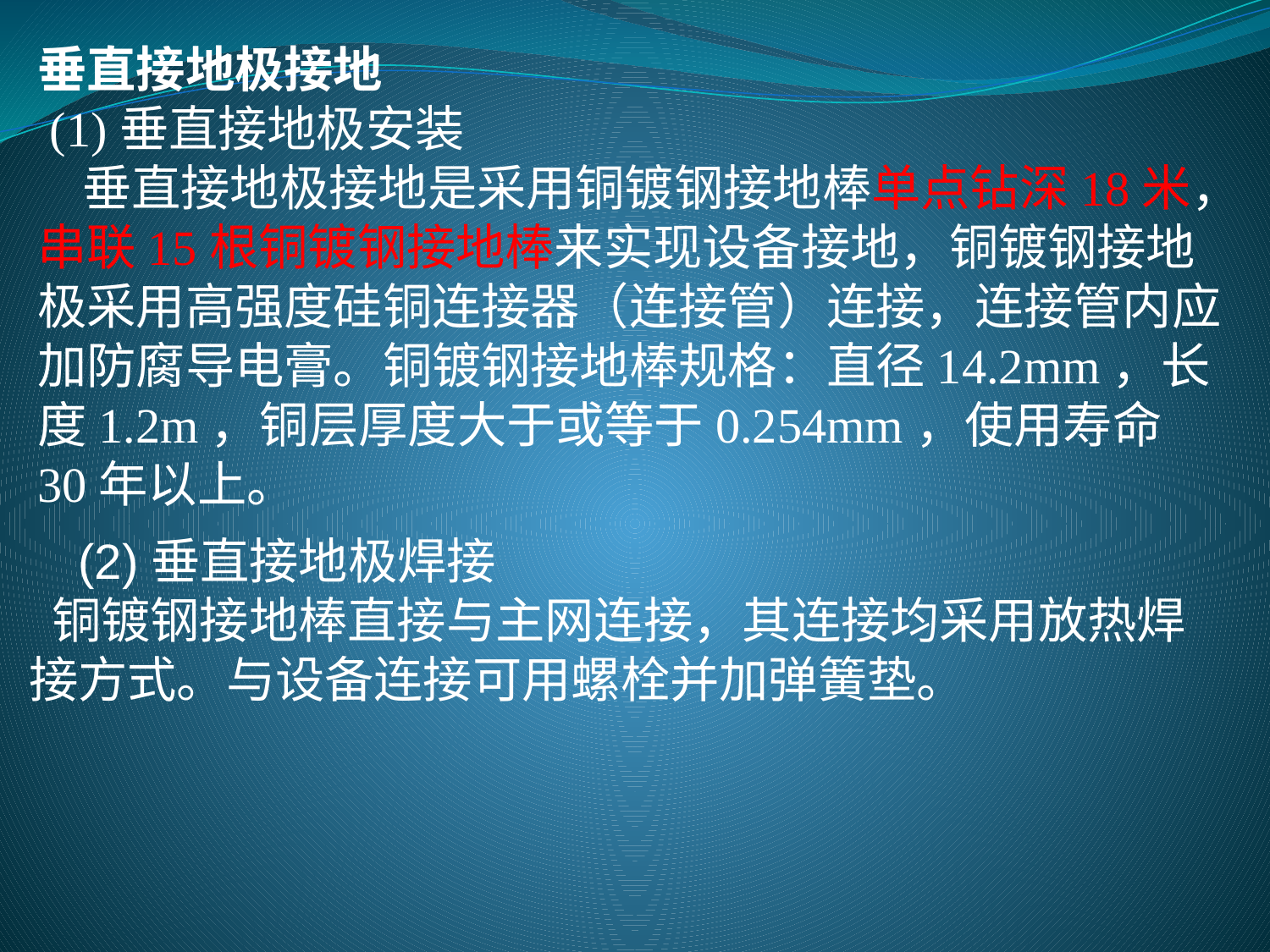

垂直接地极接地
 (1)垂直接地极安装
   垂直接地极接地是采用铜镀钢接地棒单点钻深18米，串联15根铜镀钢接地棒来实现设备接地，铜镀钢接地极采用高强度硅铜连接器（连接管）连接，连接管内应加防腐导电膏。铜镀钢接地棒规格：直径14.2mm，长度1.2m，铜层厚度大于或等于0.254mm，使用寿命30年以上。
(2)垂直接地极焊接
 铜镀钢接地棒直接与主网连接，其连接均采用放热焊接方式。与设备连接可用螺栓并加弹簧垫。